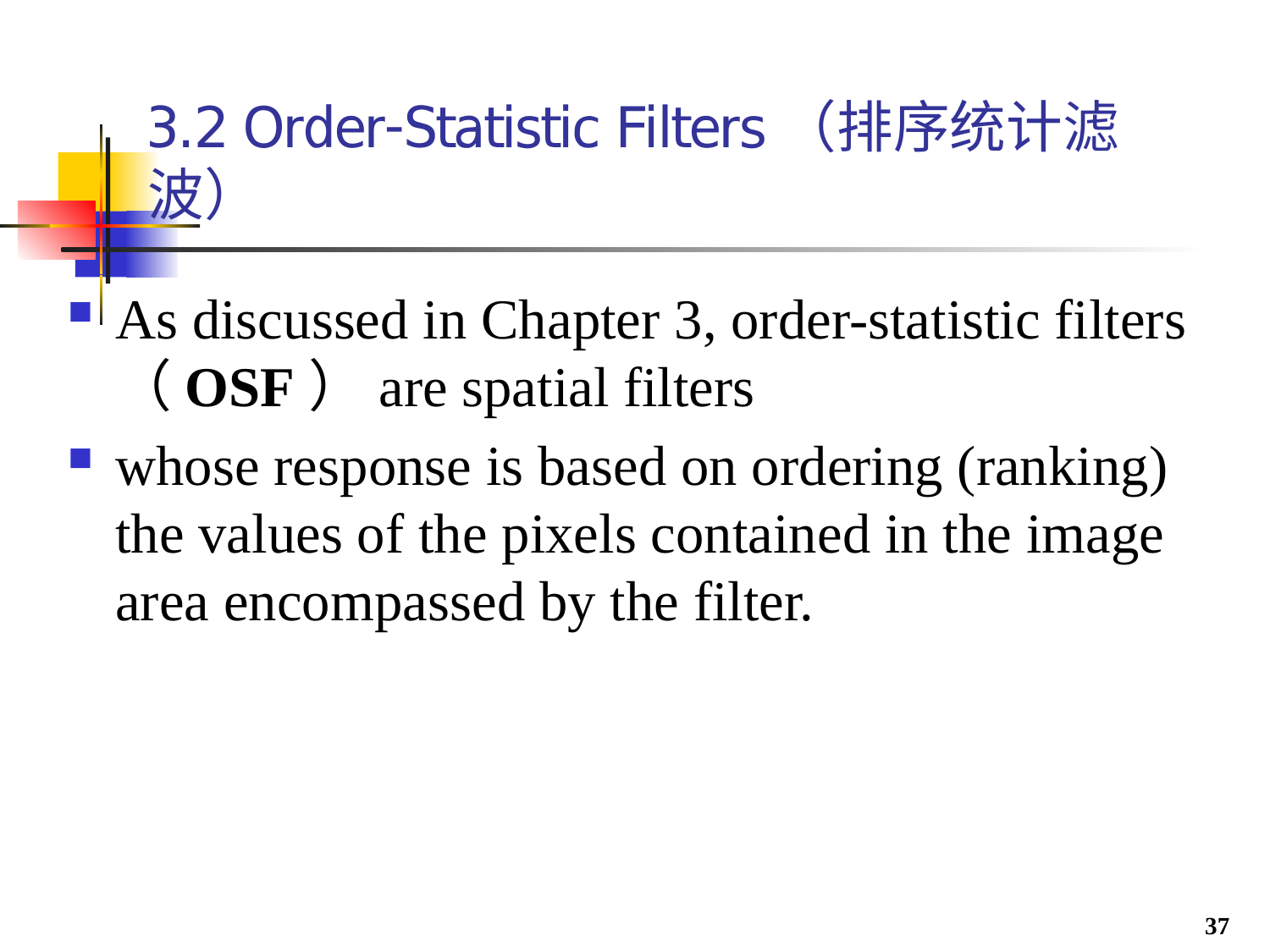

# 3.2 Order-Statistic Filters（排序统计滤波）
As discussed in Chapter 3, order-statistic filters （OSF）are spatial filters
whose response is based on ordering (ranking) the values of the pixels contained in the image area encompassed by the filter.
37